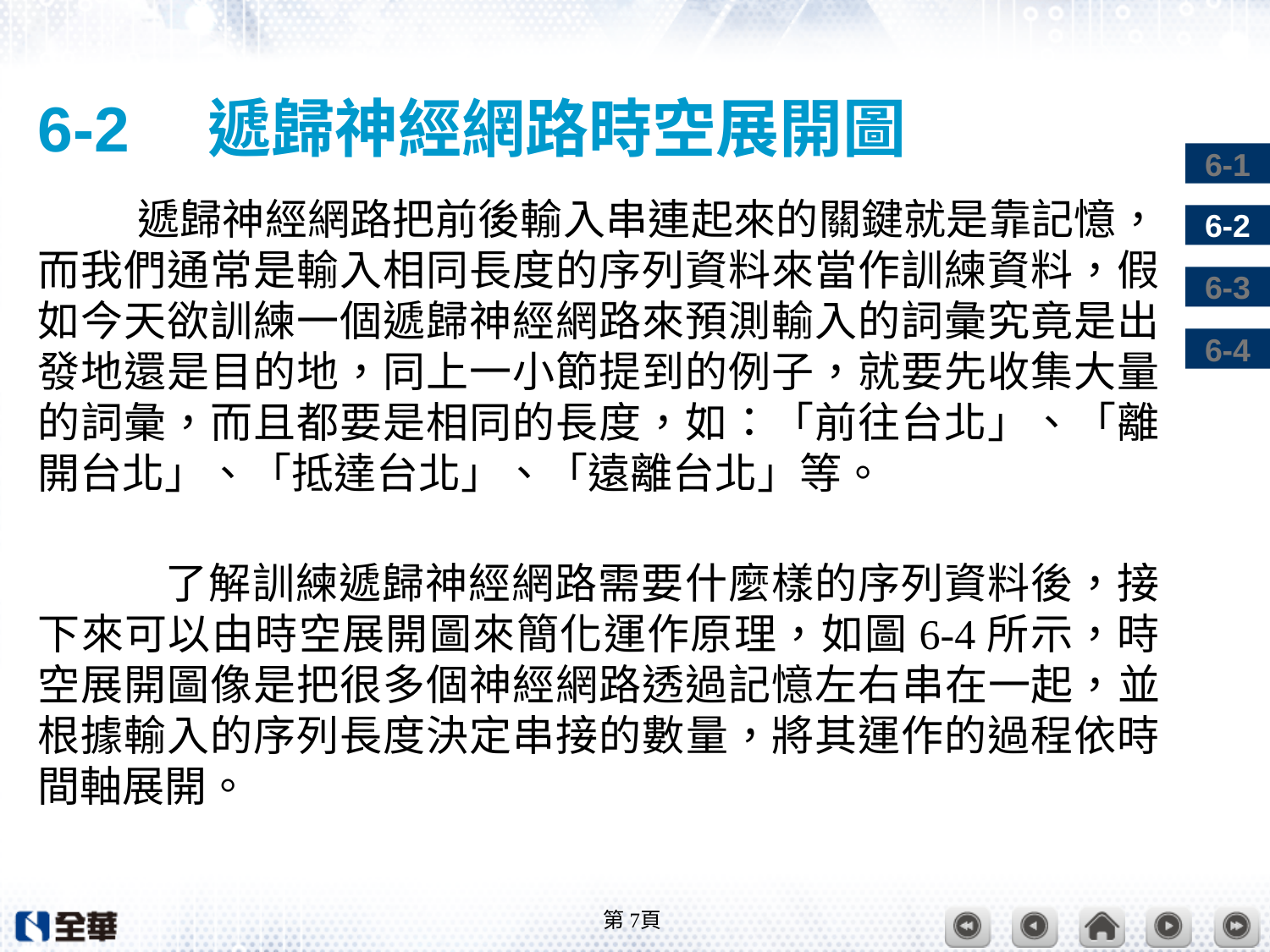

# 6-2　遞歸神經網路時空展開圖
         遞歸神經網路把前後輸入串連起來的關鍵就是靠記憶，而我們通常是輸入相同長度的序列資料來當作訓練資料，假如今天欲訓練一個遞歸神經網路來預測輸入的詞彙究竟是出發地還是目的地，同上一小節提到的例子，就要先收集大量的詞彙，而且都要是相同的長度，如：「前往台北」、「離開台北」、「抵達台北」、「遠離台北」等。

	了解訓練遞歸神經網路需要什麼樣的序列資料後，接下來可以由時空展開圖來簡化運作原理，如圖6-4所示，時空展開圖像是把很多個神經網路透過記憶左右串在一起，並根據輸入的序列長度決定串接的數量，將其運作的過程依時間軸展開。